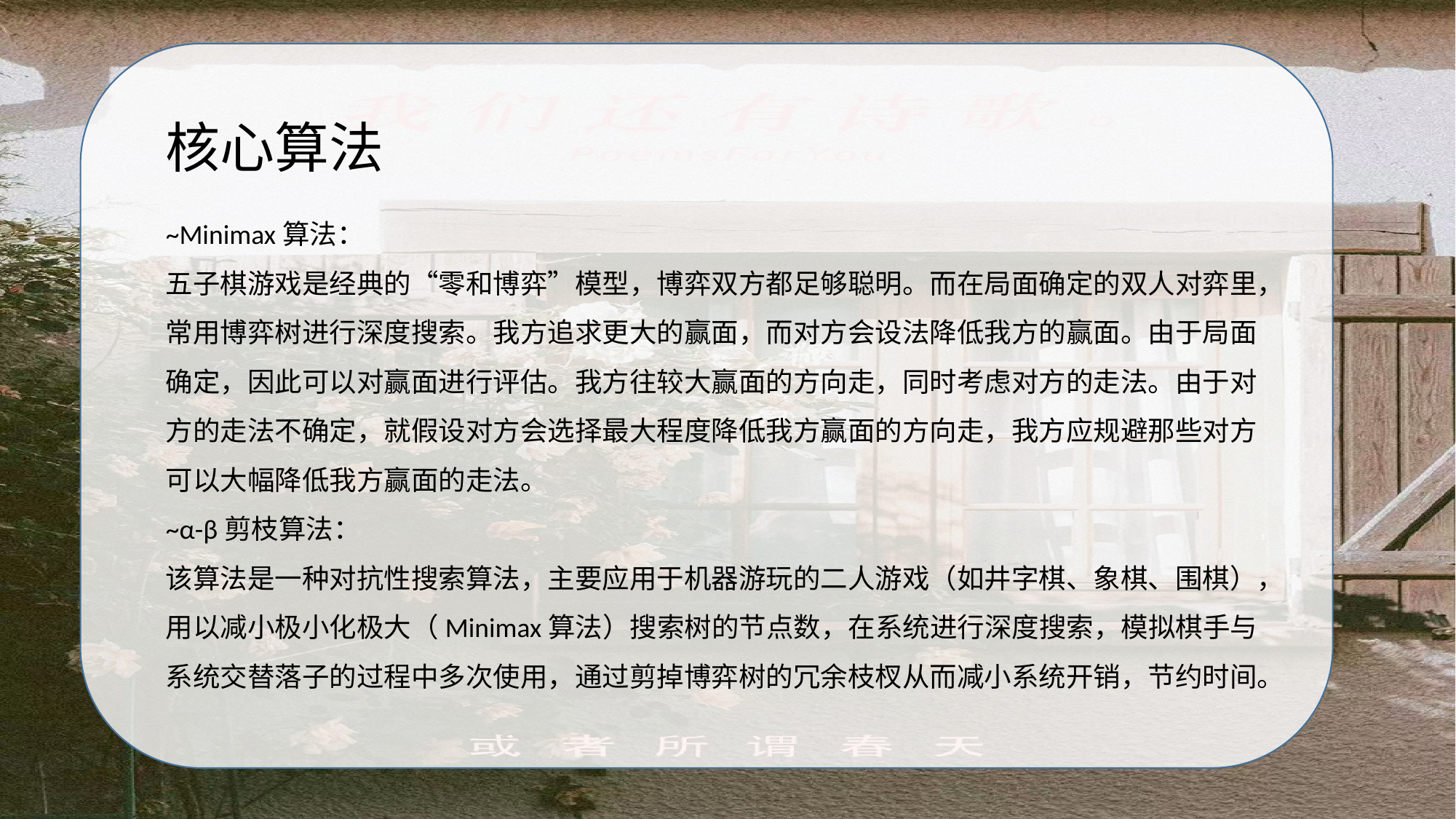

#
核心算法
~Minimax算法：
五子棋游戏是经典的“零和博弈”模型，博弈双方都足够聪明。而在局面确定的双人对弈里，常用博弈树进行深度搜索。我方追求更大的赢面，而对方会设法降低我方的赢面。由于局面确定，因此可以对赢面进行评估。我方往较大赢面的方向走，同时考虑对方的走法。由于对方的走法不确定，就假设对方会选择最大程度降低我方赢面的方向走，我方应规避那些对方可以大幅降低我方赢面的走法。
~α-β剪枝算法：
该算法是一种对抗性搜索算法，主要应用于机器游玩的二人游戏（如井字棋、象棋、围棋），用以减小极小化极大（Minimax算法）搜索树的节点数，在系统进行深度搜索，模拟棋手与系统交替落子的过程中多次使用，通过剪掉博弈树的冗余枝杈从而减小系统开销，节约时间。